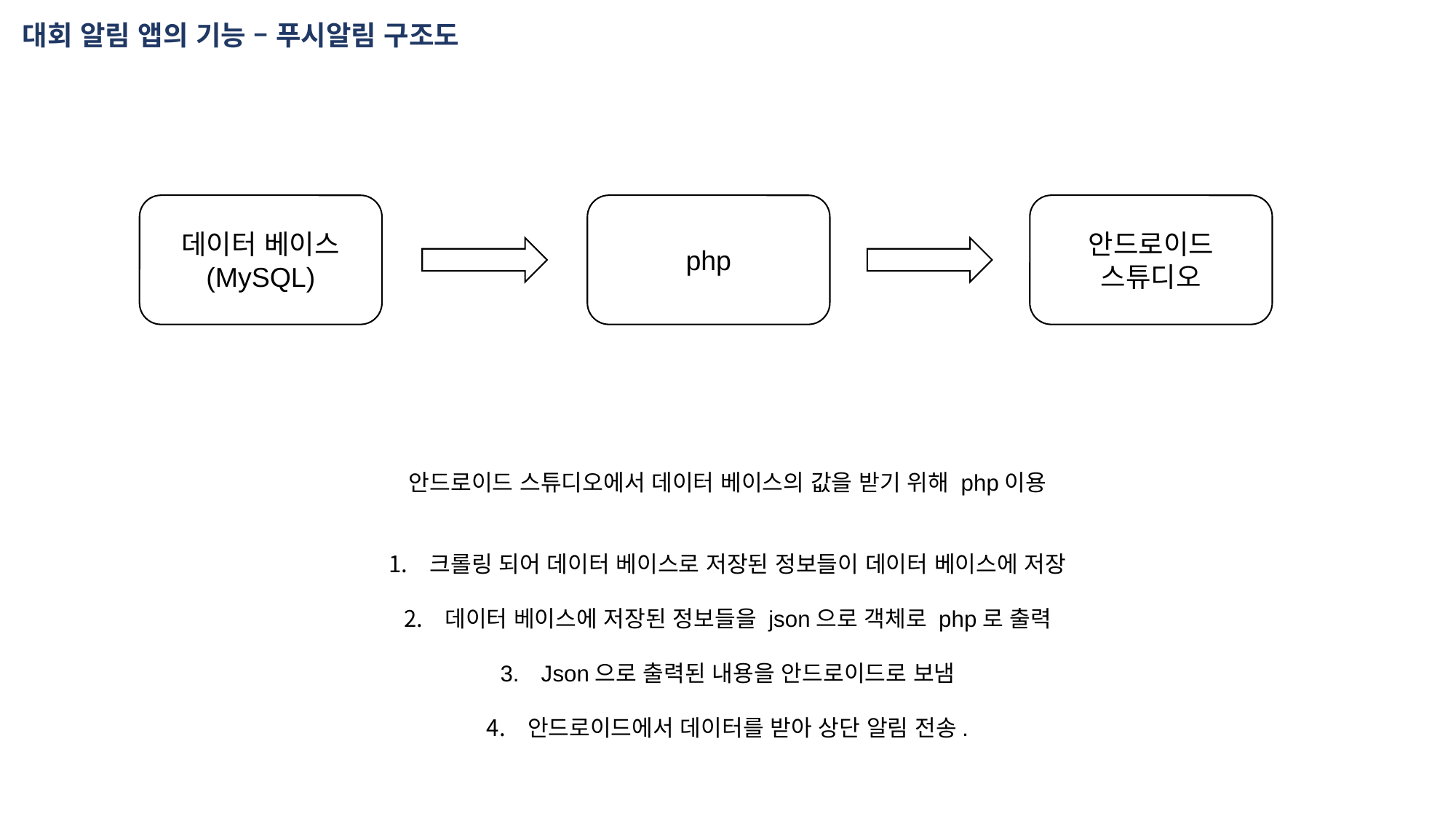

대회 알림 앱의 기능 – 푸시알림 구조도
데이터 베이스
(MySQL)
php
안드로이드
스튜디오

안드로이드 스튜디오에서 데이터 베이스의 값을 받기 위해 php이용

크롤링 되어 데이터 베이스로 저장된 정보들이 데이터 베이스에 저장

데이터 베이스에 저장된 정보들을 json으로 객체로 php로 출력

Json으로 출력된 내용을 안드로이드로 보냄

안드로이드에서 데이터를 받아 상단 알림 전송.